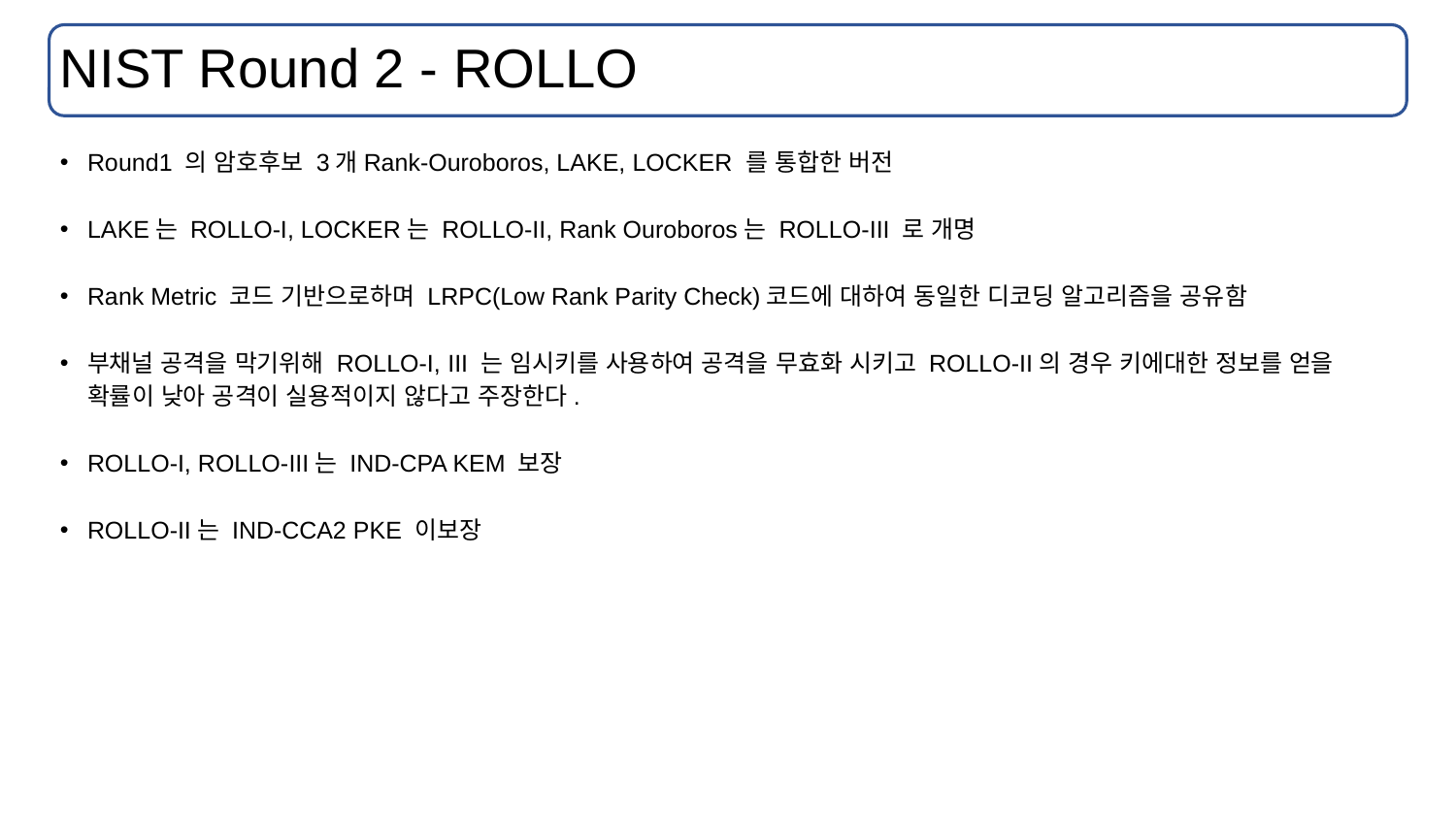

# NIST Round 2 - ROLLO
Round1 의 암호후보 3개Rank-Ouroboros, LAKE, LOCKER 를 통합한 버전

LAKE는 ROLLO-I, LOCKER는 ROLLO-II, Rank Ouroboros는 ROLLO-III 로 개명

Rank Metric 코드 기반으로하며 LRPC(Low Rank Parity Check)코드에 대하여 동일한 디코딩 알고리즘을 공유함

부채널 공격을 막기위해 ROLLO-I, III 는 임시키를 사용하여 공격을 무효화 시키고 ROLLO-II의 경우 키에대한 정보를 얻을 확률이 낮아 공격이 실용적이지 않다고 주장한다.

ROLLO-I, ROLLO-III는 IND-CPA KEM 보장

ROLLO-II는 IND-CCA2 PKE 이보장